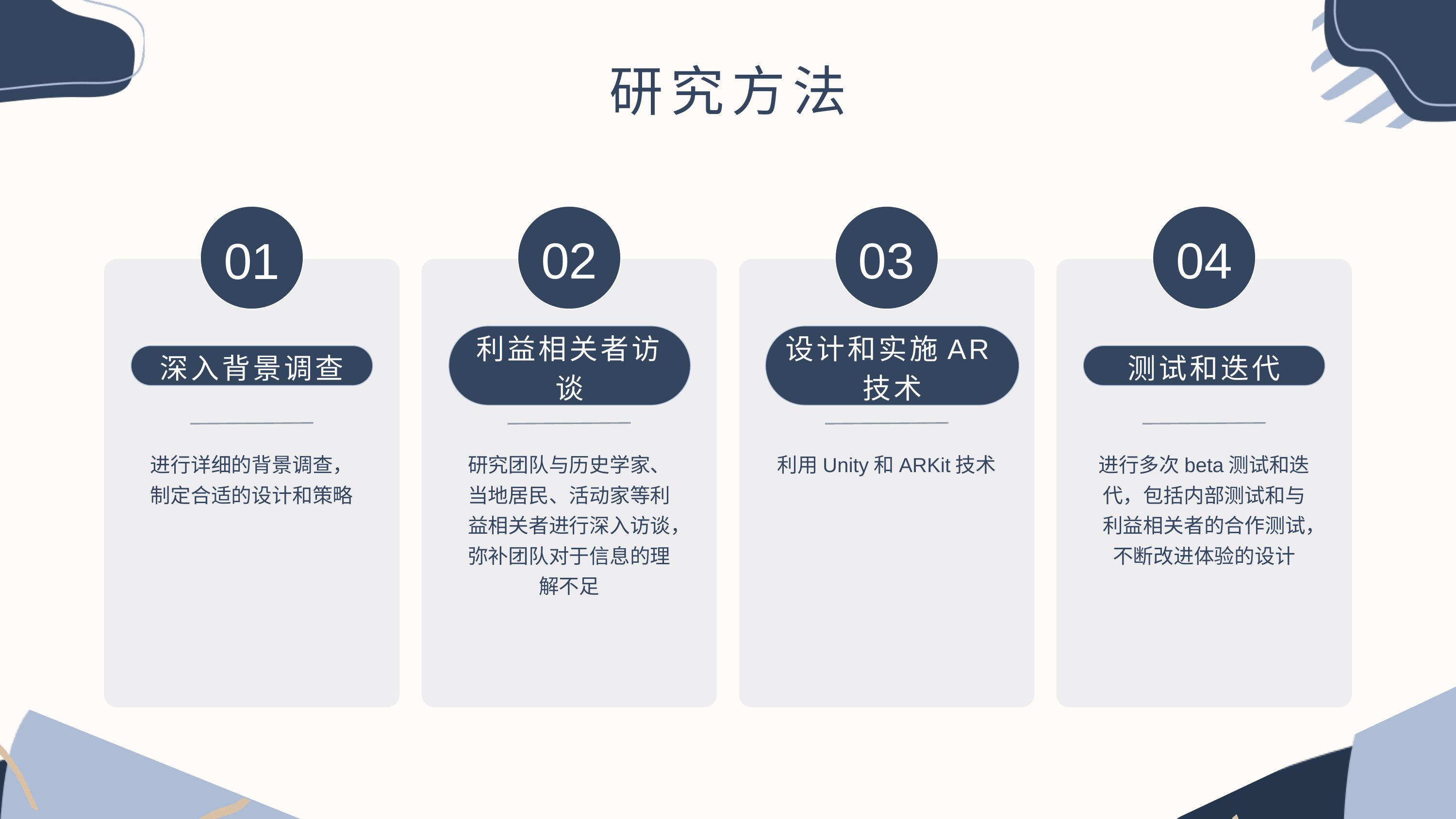

研究方法

02
03
04
01

利益相关者访谈

设计和实施AR技术

测试和迭代

深入背景调查

进行详细的背景调查，制定合适的设计和策略

研究团队与历史学家、当地居民、活动家等利益相关者进行深入访谈，弥补团队对于信息的理解不足

利用Unity和ARKit技术

进行多次beta测试和迭代，包括内部测试和与利益相关者的合作测试，不断改进体验的设计